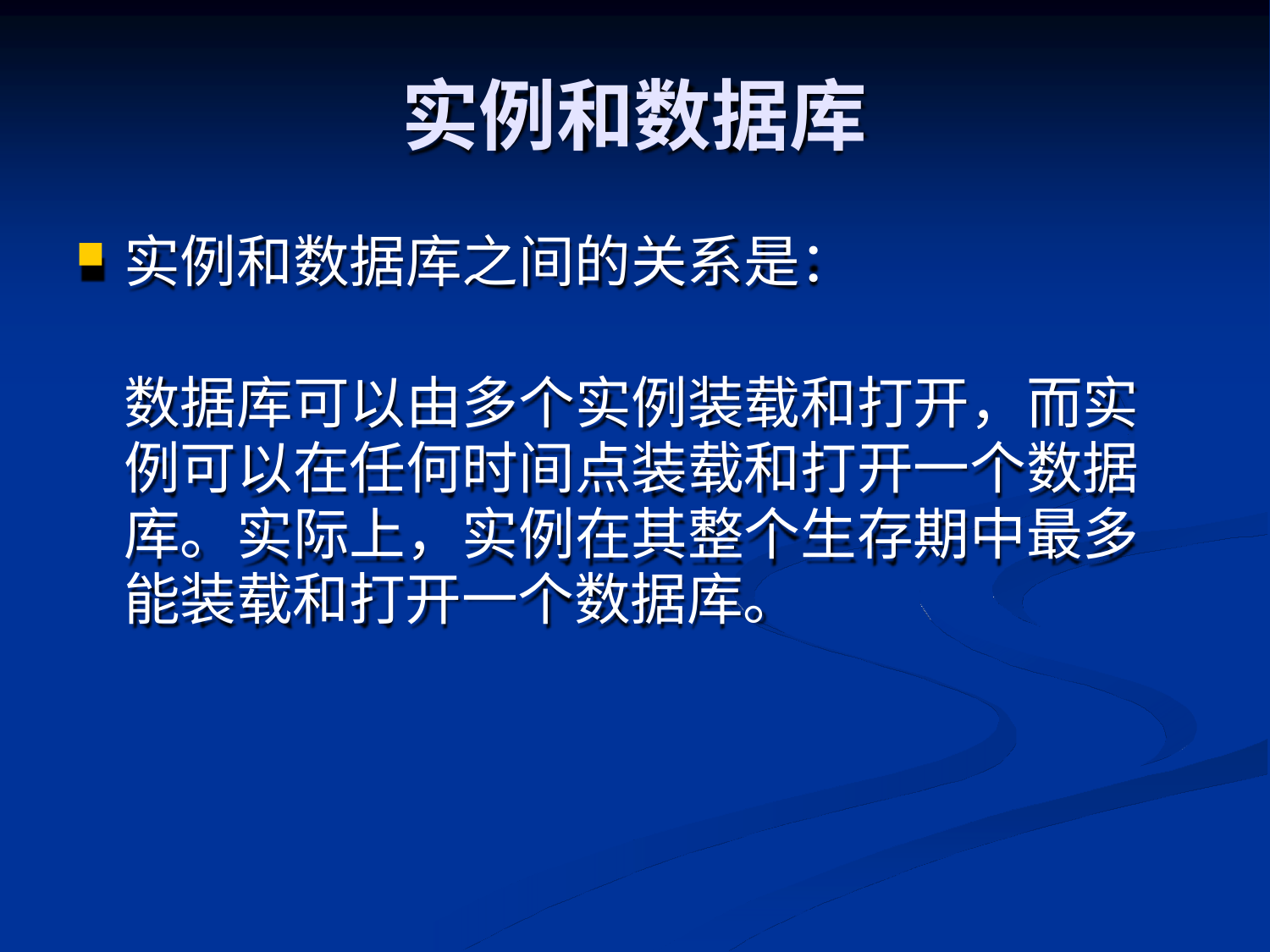

# 实例和数据库

实例和数据库之间的关系是：

数据库可以由多个实例装载和打开，而实 例可以在任何时间点装载和打开一个数据 库。实际上，实例在其整个生存期中最多 能装载和打开一个数据库。